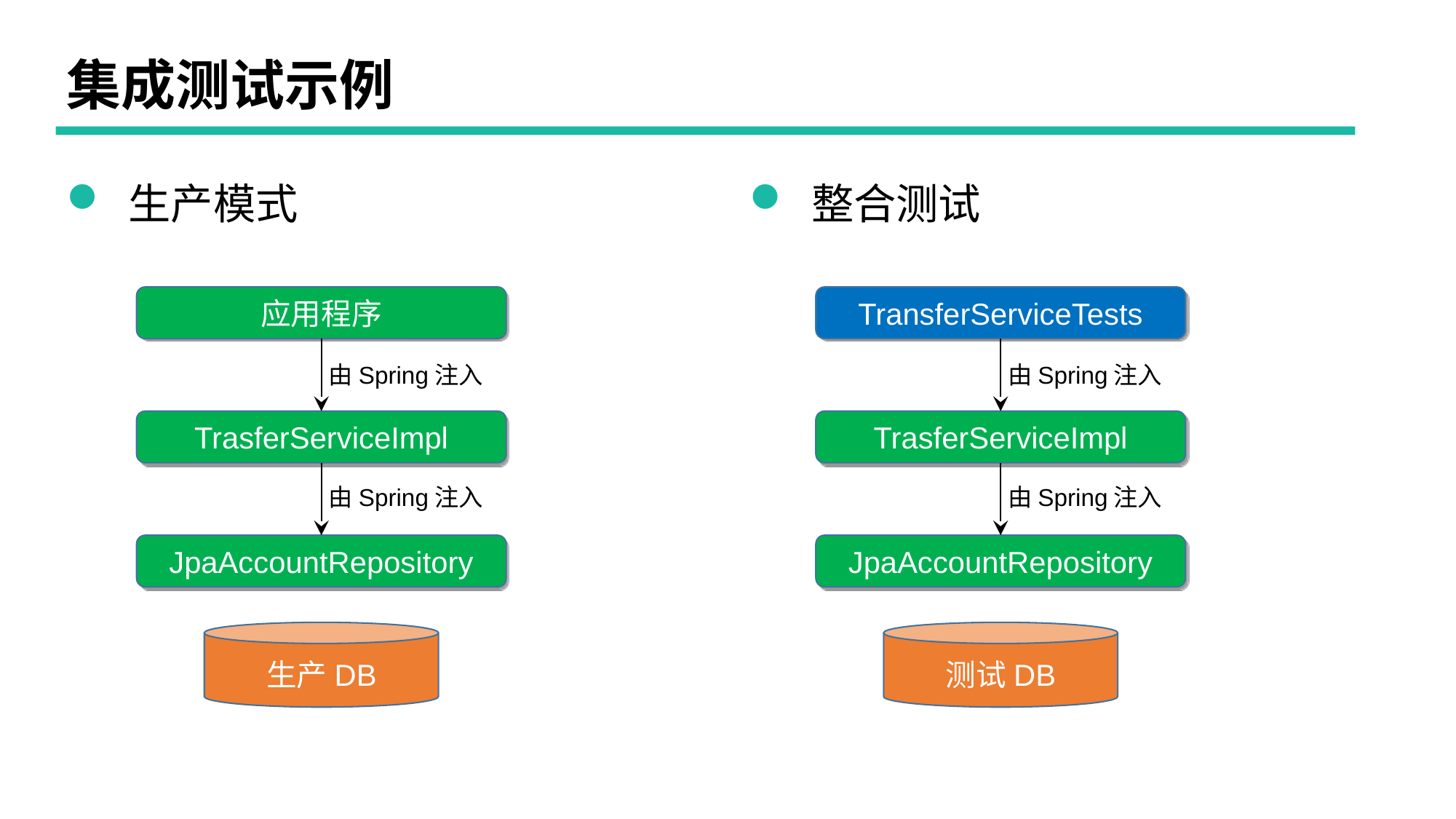

# 集成测试示例
 生产模式
 整合测试
应用程序
TransferServiceTests
由Spring注入
由Spring注入
TrasferServiceImpl
TrasferServiceImpl
由Spring注入
由Spring注入
JpaAccountRepository
JpaAccountRepository

生产DB

测试DB